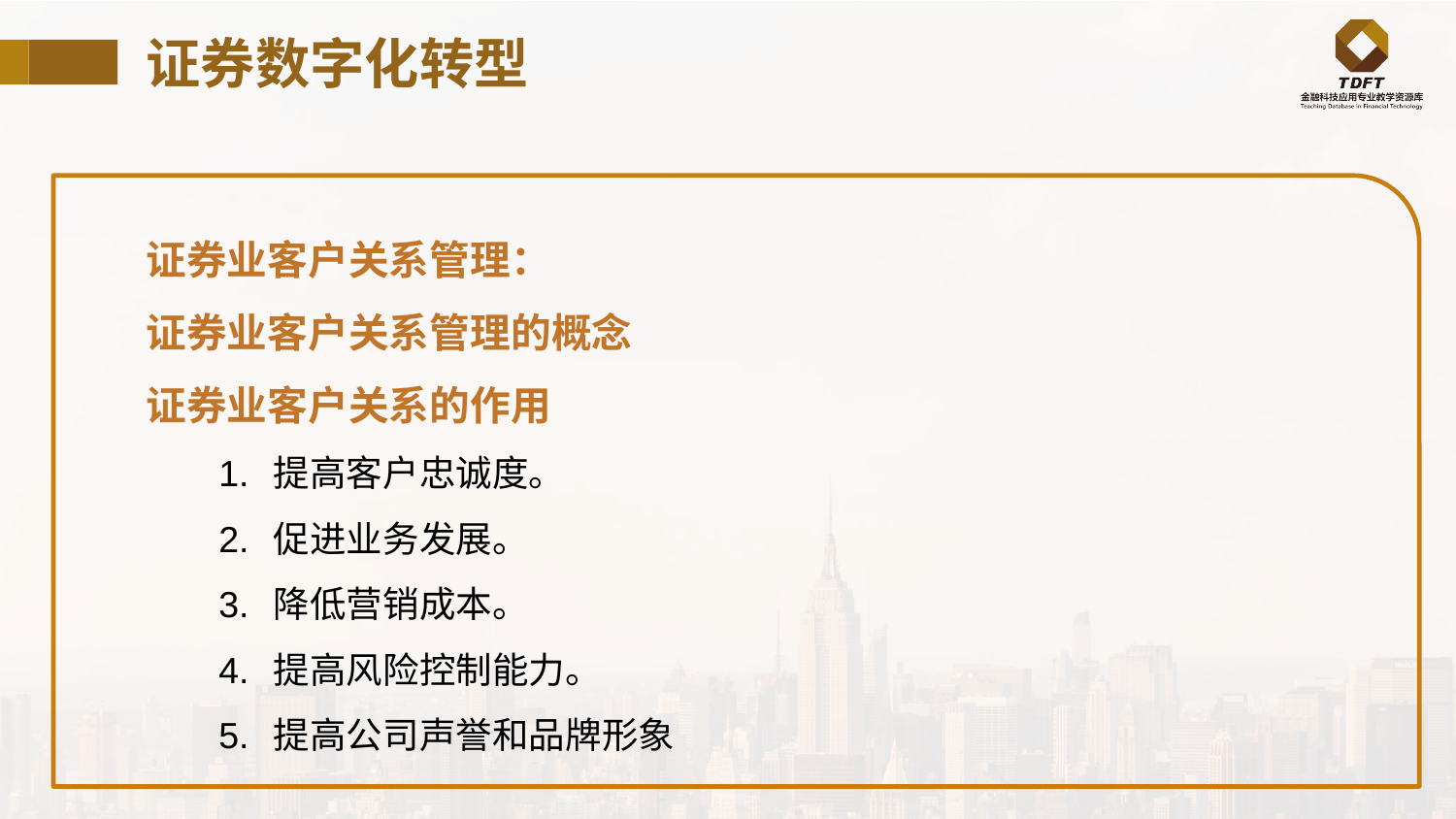

# 证券数字化转型

证券业客户关系管理：
证券业客户关系管理的概念
证券业客户关系的作用
提高客户忠诚度。
促进业务发展。
降低营销成本。
提高风险控制能力。
提高公司声誉和品牌形象